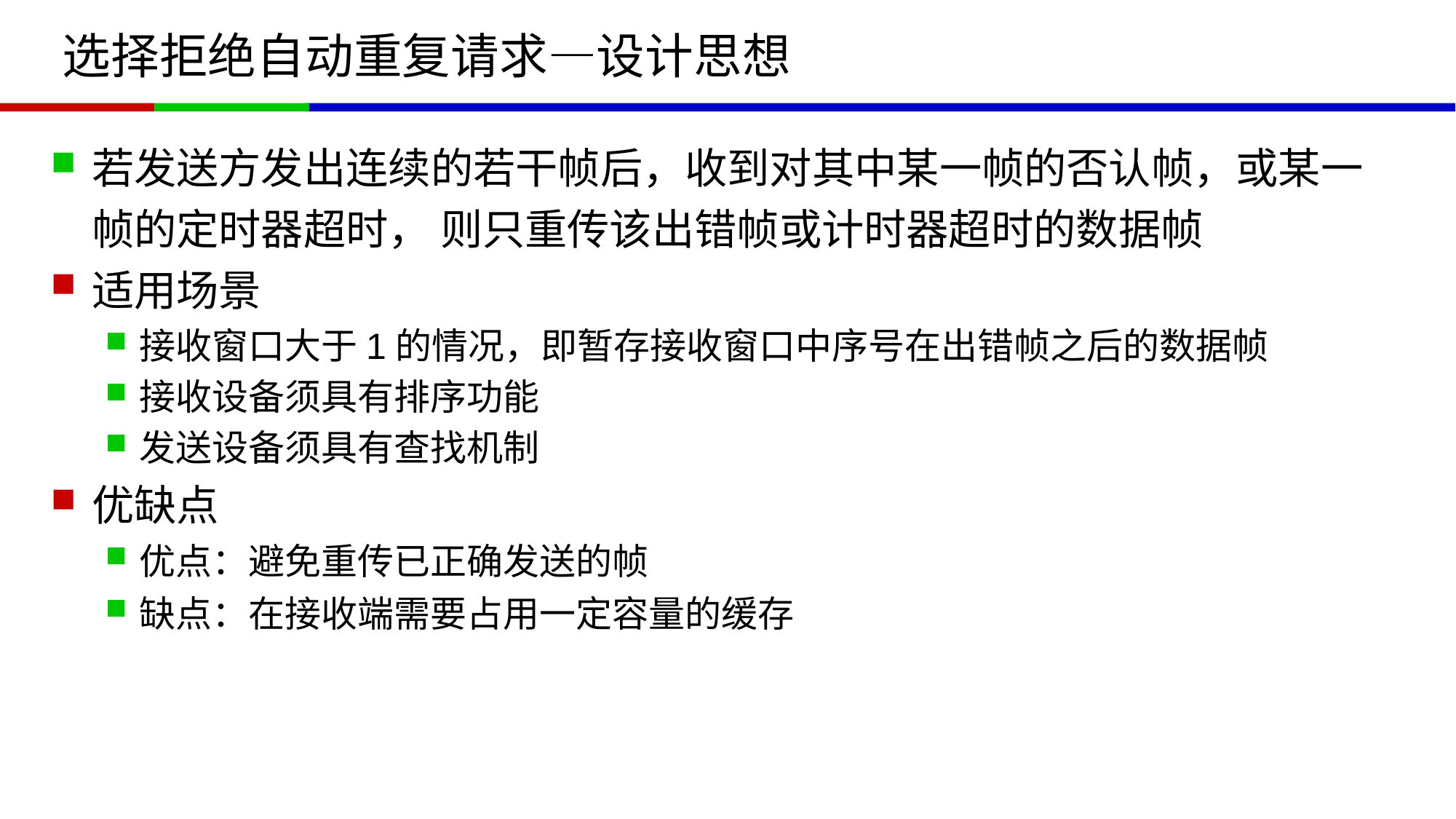

# 选择拒绝自动重复请求—设计思想
若发送方发出连续的若干帧后，收到对其中某一帧的否认帧，或某一帧的定时器超时， 则只重传该出错帧或计时器超时的数据帧
适用场景
接收窗口大于1的情况，即暂存接收窗口中序号在出错帧之后的数据帧
接收设备须具有排序功能
发送设备须具有查找机制
优缺点
优点：避免重传已正确发送的帧
缺点：在接收端需要占用一定容量的缓存

74